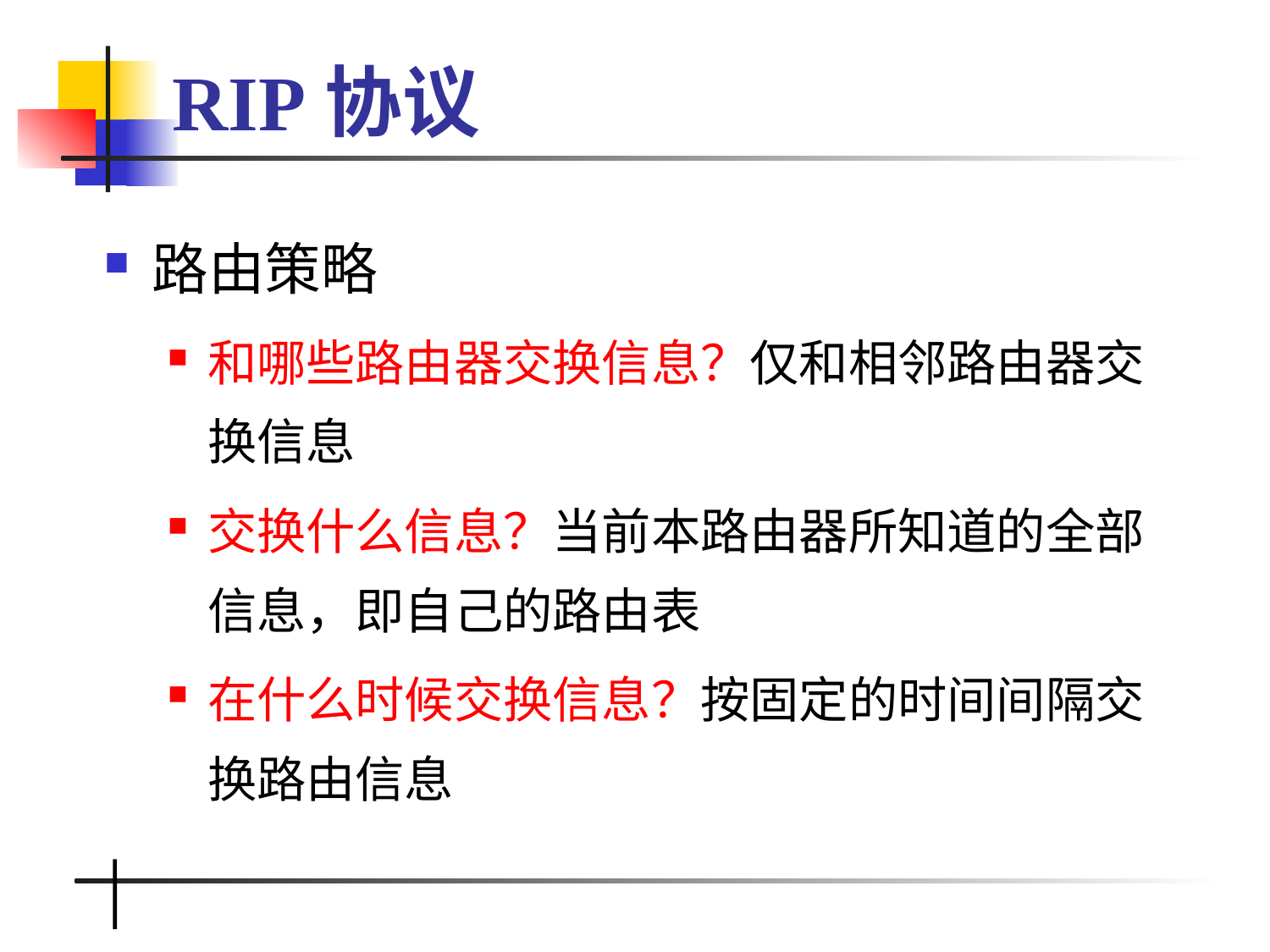

# RIP协议
路由策略
和哪些路由器交换信息？仅和相邻路由器交换信息
交换什么信息？当前本路由器所知道的全部信息，即自己的路由表
在什么时候交换信息？按固定的时间间隔交换路由信息